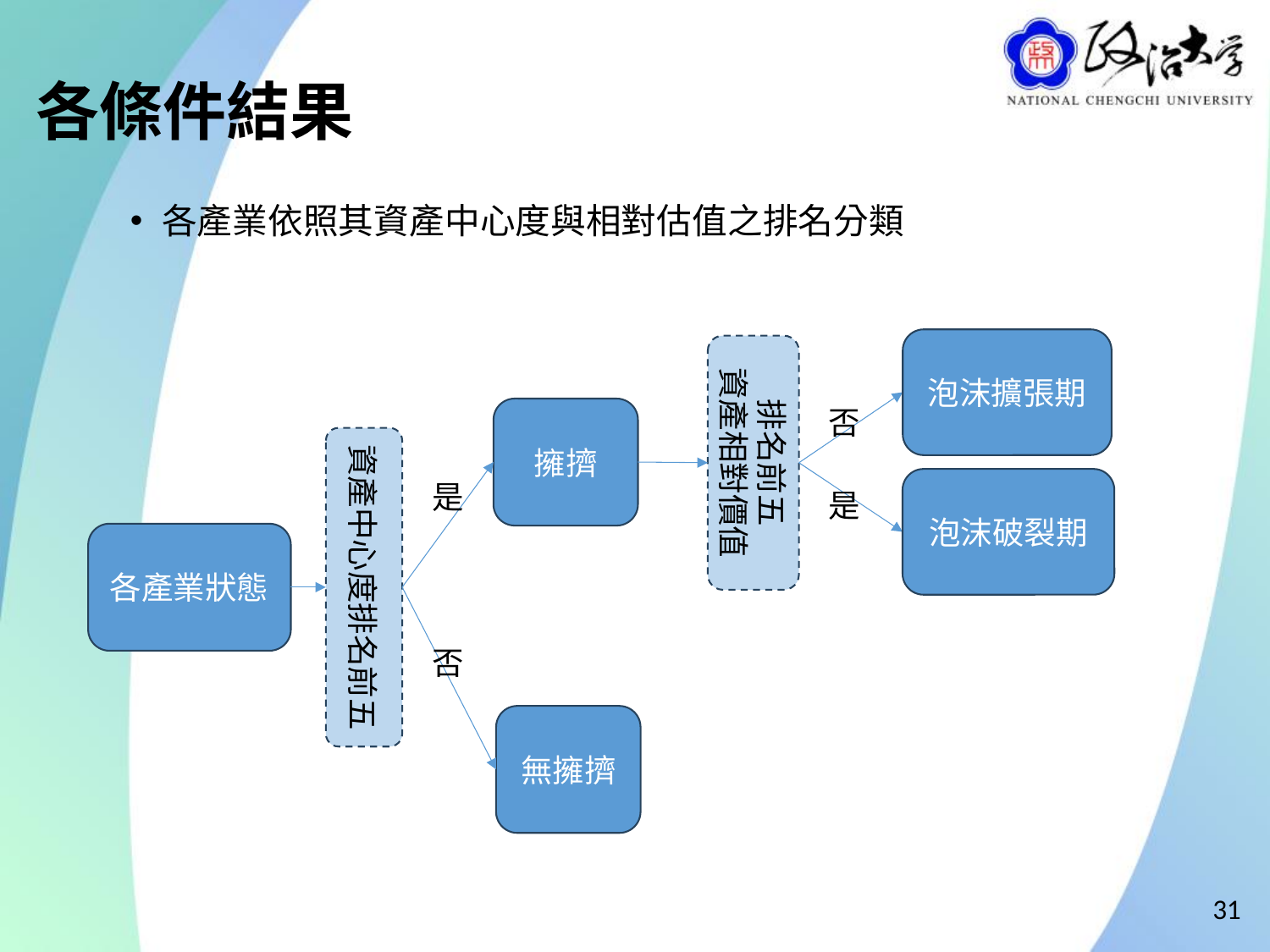

# 各條件結果
各產業依照其資產中心度與相對估值之排名分類

泡沫擴張期
排名前五
資產相對價值
否
擁擠
資產中心度排名前五
泡沫破裂期
是
是
各產業狀態
否
無擁擠
31